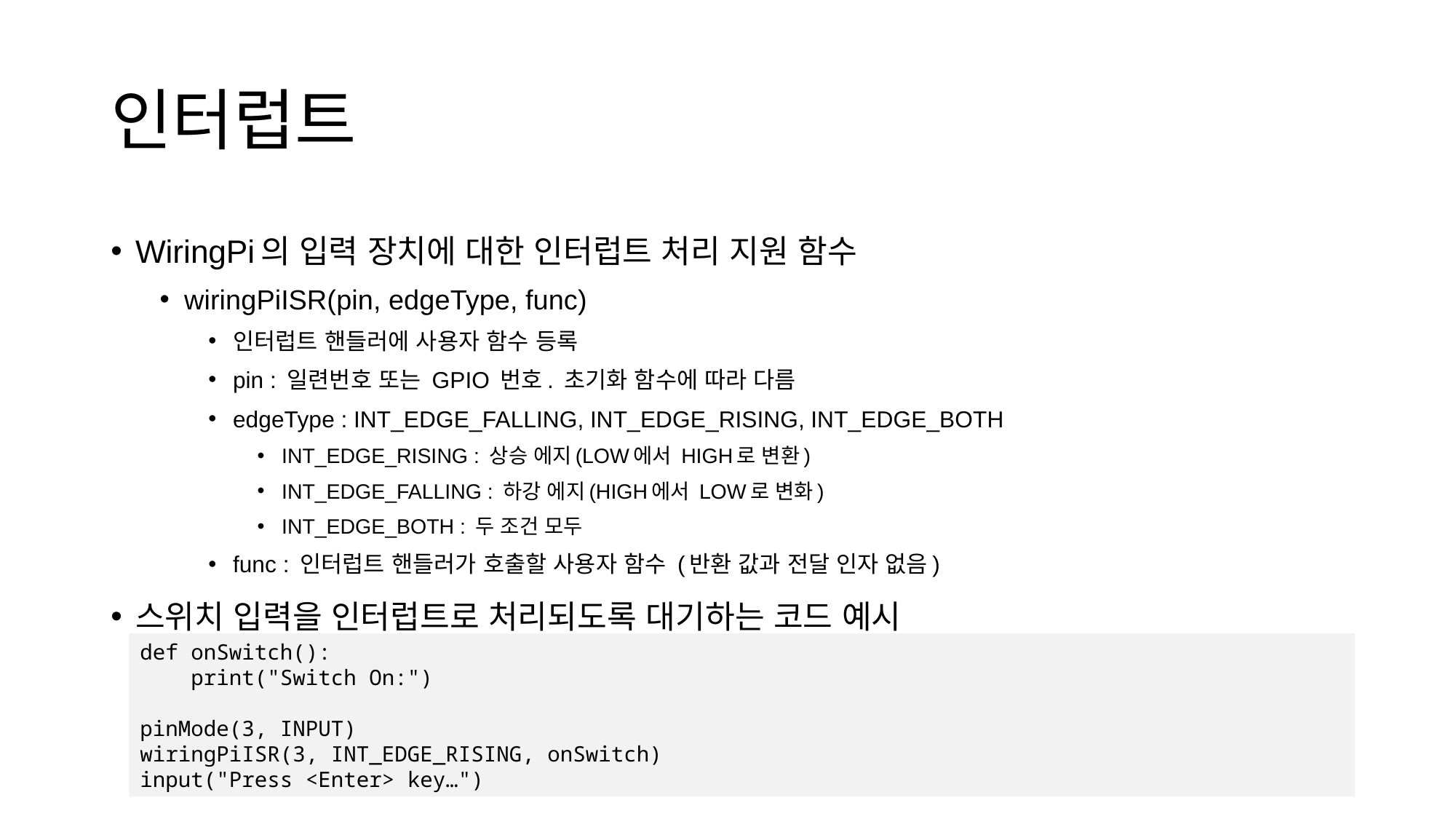

# 인터럽트
WiringPi의 입력 장치에 대한 인터럽트 처리 지원 함수
wiringPiISR(pin, edgeType, func)
인터럽트 핸들러에 사용자 함수 등록
pin : 일련번호 또는 GPIO 번호. 초기화 함수에 따라 다름
edgeType : INT_EDGE_FALLING, INT_EDGE_RISING, INT_EDGE_BOTH
INT_EDGE_RISING : 상승 에지(LOW에서 HIGH로 변환)
INT_EDGE_FALLING : 하강 에지(HIGH에서 LOW로 변화)
INT_EDGE_BOTH : 두 조건 모두
func : 인터럽트 핸들러가 호출할 사용자 함수 (반환 값과 전달 인자 없음)
스위치 입력을 인터럽트로 처리되도록 대기하는 코드 예시
def onSwitch():
    print("Switch On:")

pinMode(3, INPUT)
wiringPiISR(3, INT_EDGE_RISING, onSwitch)
input("Press <Enter> key…")